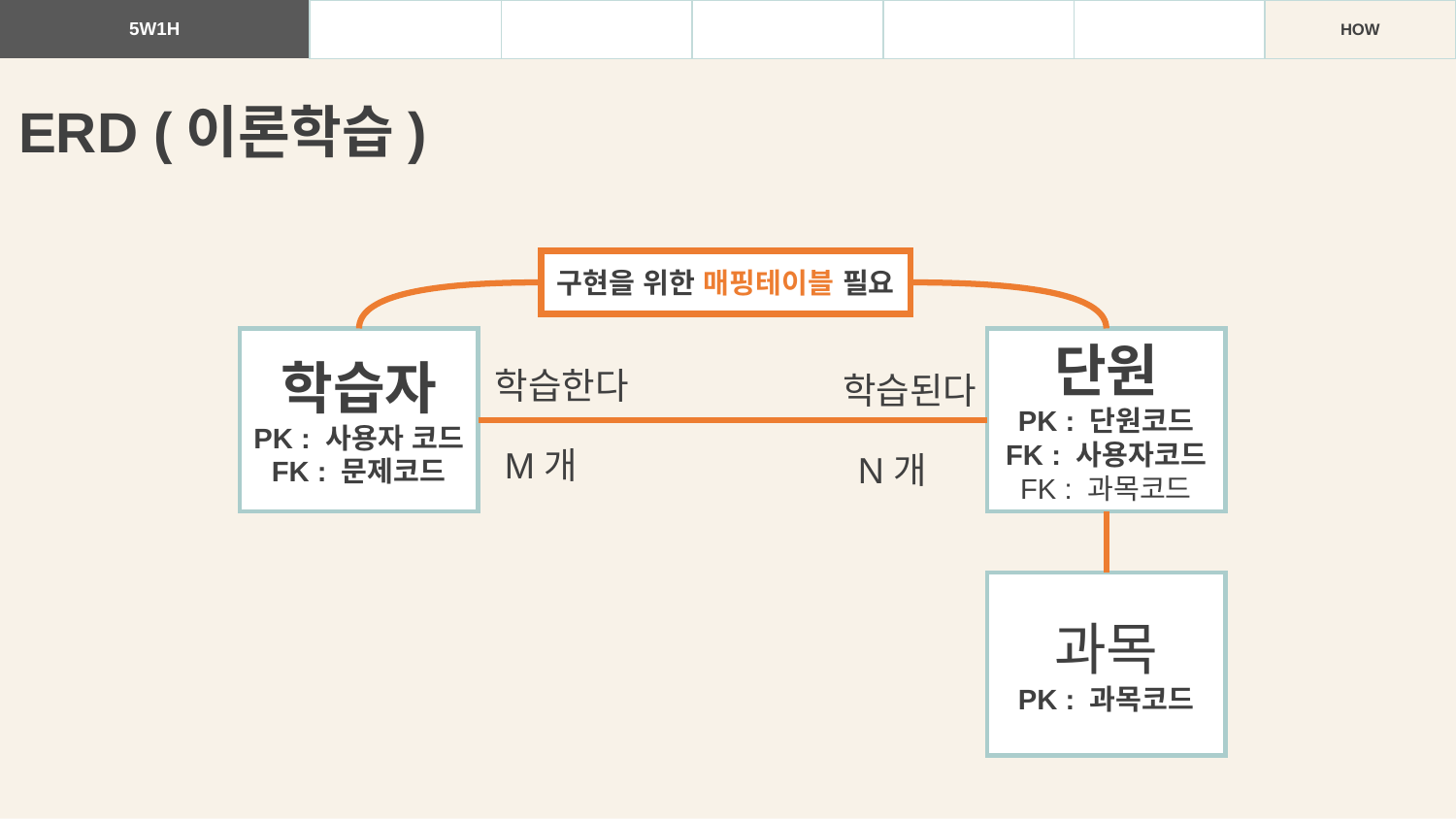

| 5W1H | WHAT | WHY | WHO | WHEN | WHERE | HOW |
| --- | --- | --- | --- | --- | --- | --- |
ERD (이론학습)
구현을 위한 매핑테이블 필요
학습자
PK : 사용자 코드
FK : 문제코드
단원
PK : 단원코드
FK : 사용자코드
FK : 과목코드
학습한다
학습된다
M개
N개
과목
PK : 과목코드